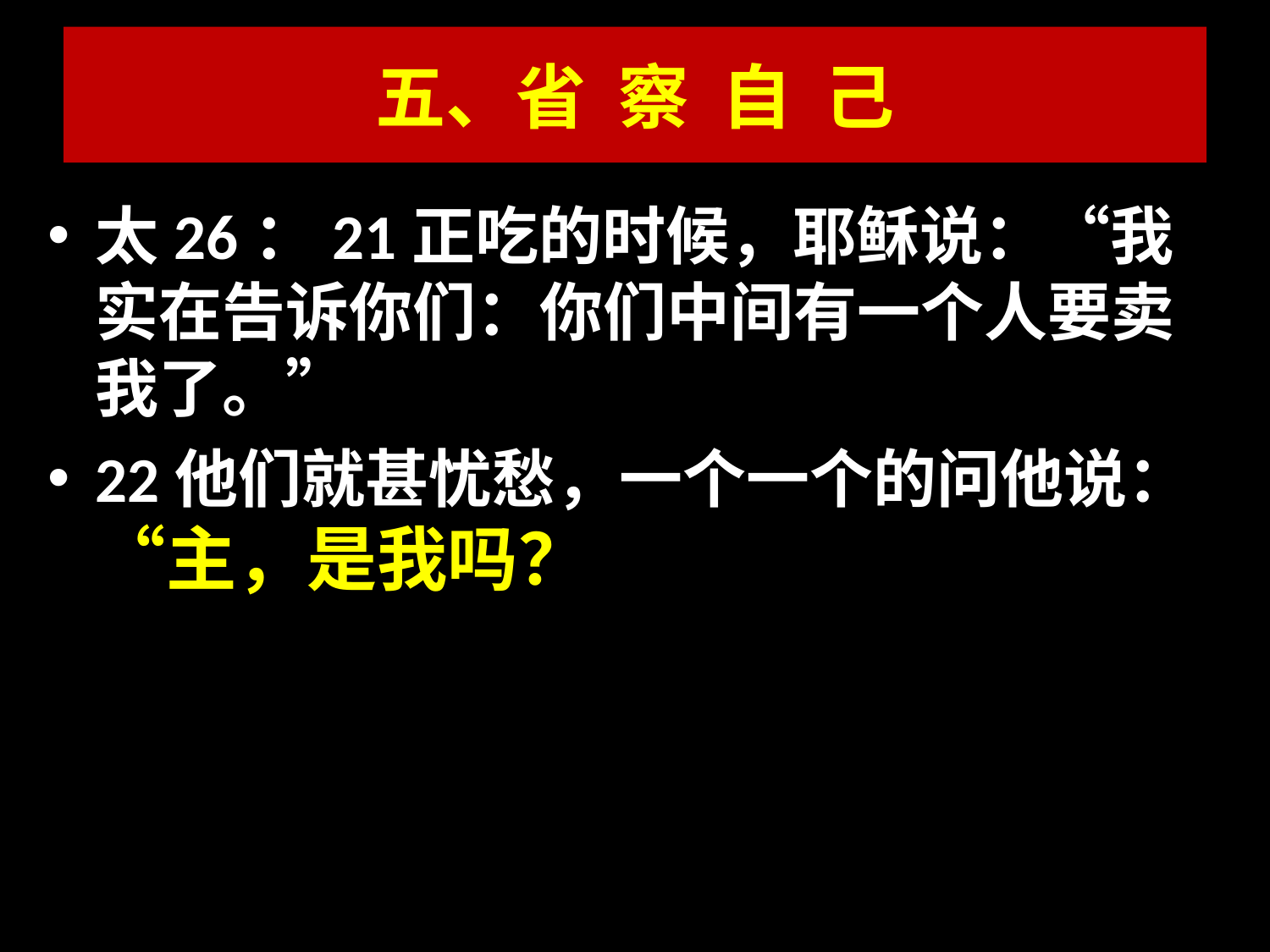

# 五、省  察  自  己
太26：21正吃的时候，耶稣说：“我实在告诉你们：你们中间有一个人要卖我了。”
22他们就甚忧愁，一个一个的问他说：“主，是我吗？